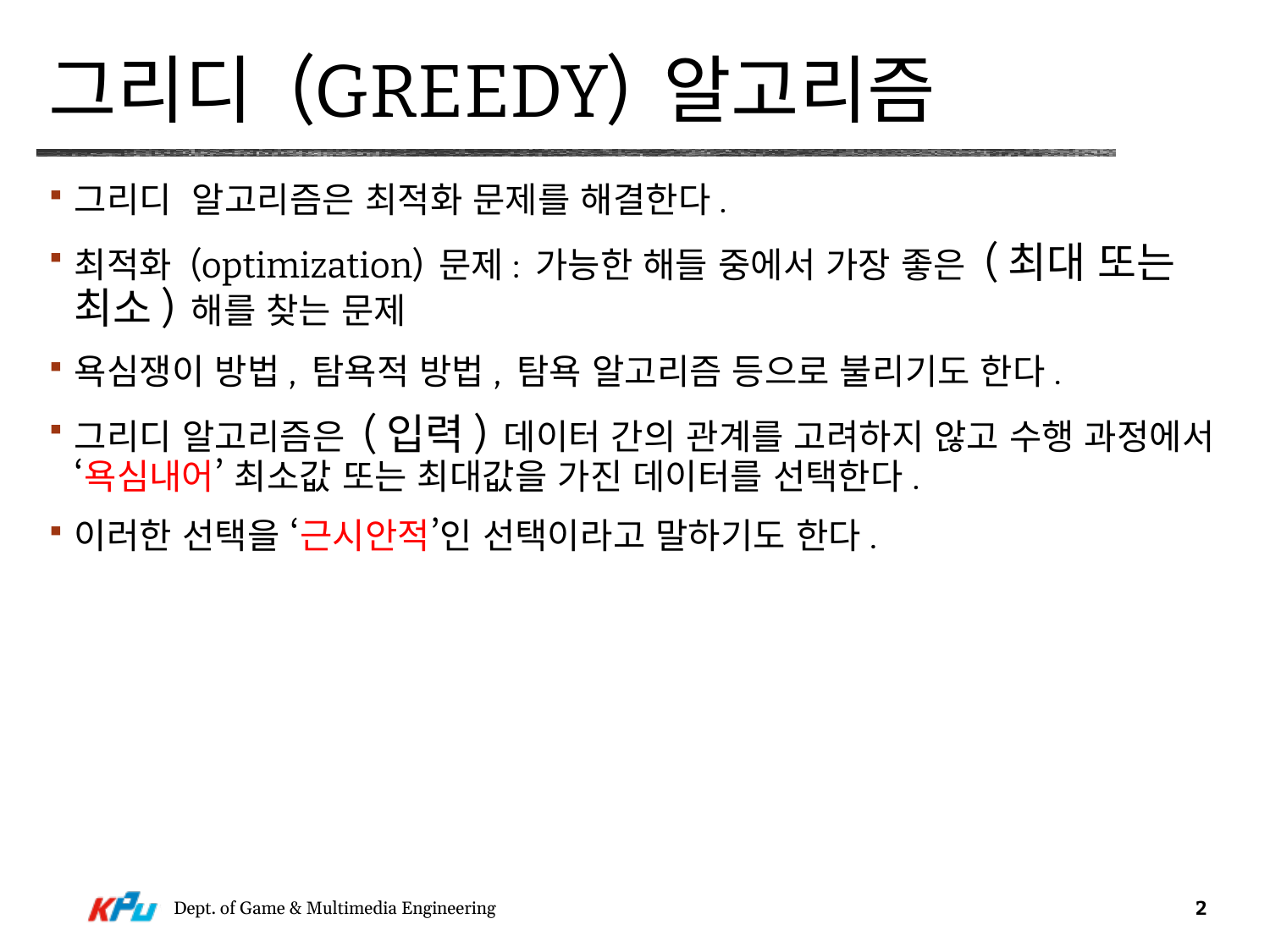

# 그리디 (Greedy) 알고리즘
그리디  알고리즘은 최적화 문제를 해결한다.
최적화 (optimization) 문제: 가능한 해들 중에서 가장 좋은 (최대 또는 최소) 해를 찾는 문제
욕심쟁이 방법, 탐욕적 방법, 탐욕 알고리즘 등으로 불리기도 한다.
그리디 알고리즘은 (입력) 데이터 간의 관계를 고려하지 않고 수행 과정에서 ‘욕심내어’ 최소값 또는 최대값을 가진 데이터를 선택한다.
이러한 선택을 ‘근시안적’인 선택이라고 말하기도 한다.
Dept. of Game & Multimedia Engineering
2